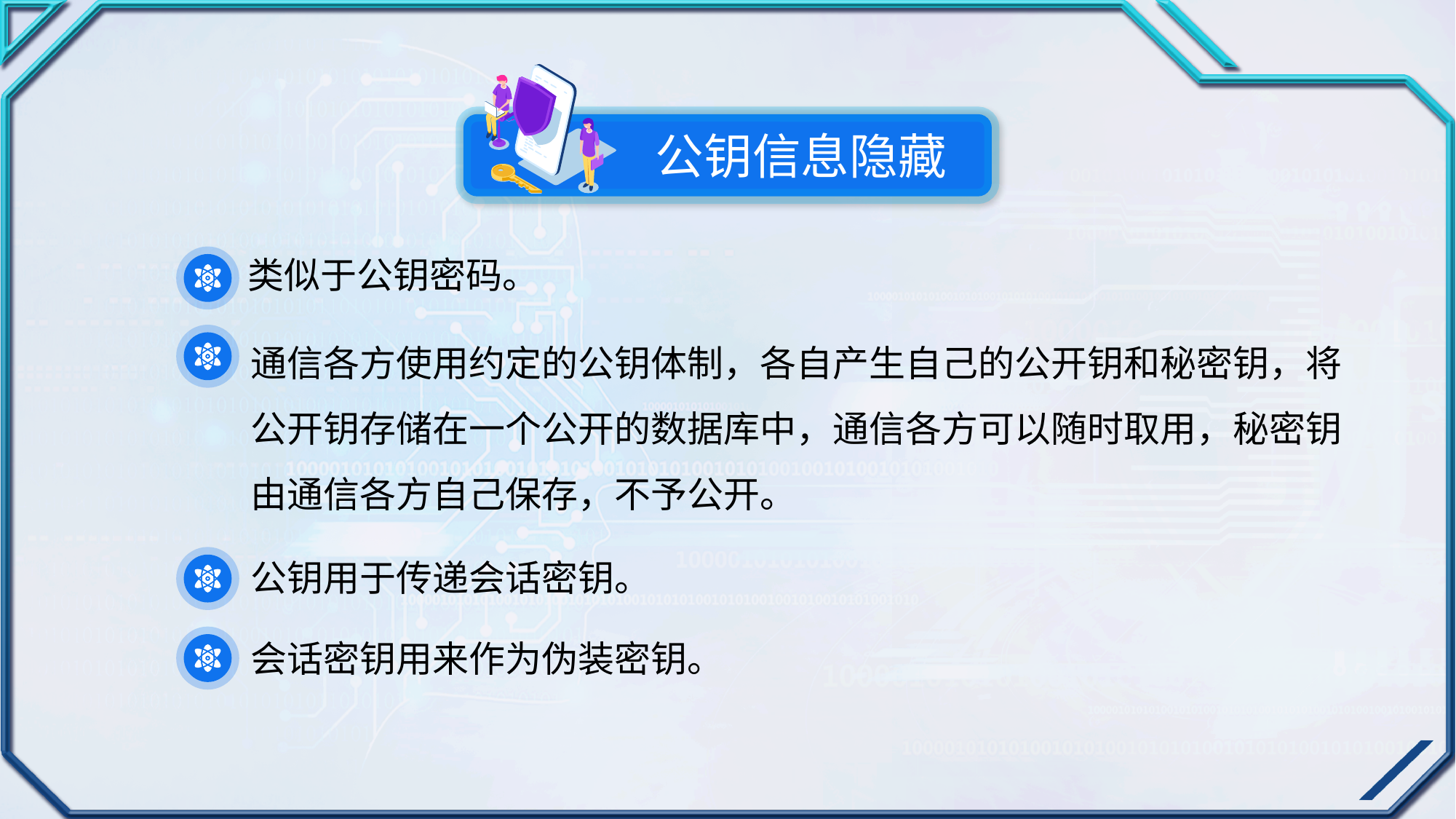

公钥信息隐藏
类似于公钥密码。

通信各方使用约定的公钥体制，各自产生自己的公开钥和秘密钥，将公开钥存储在一个公开的数据库中，通信各方可以随时取用，秘密钥由通信各方自己保存，不予公开。

公钥用于传递会话密钥。

会话密钥用来作为伪装密钥。